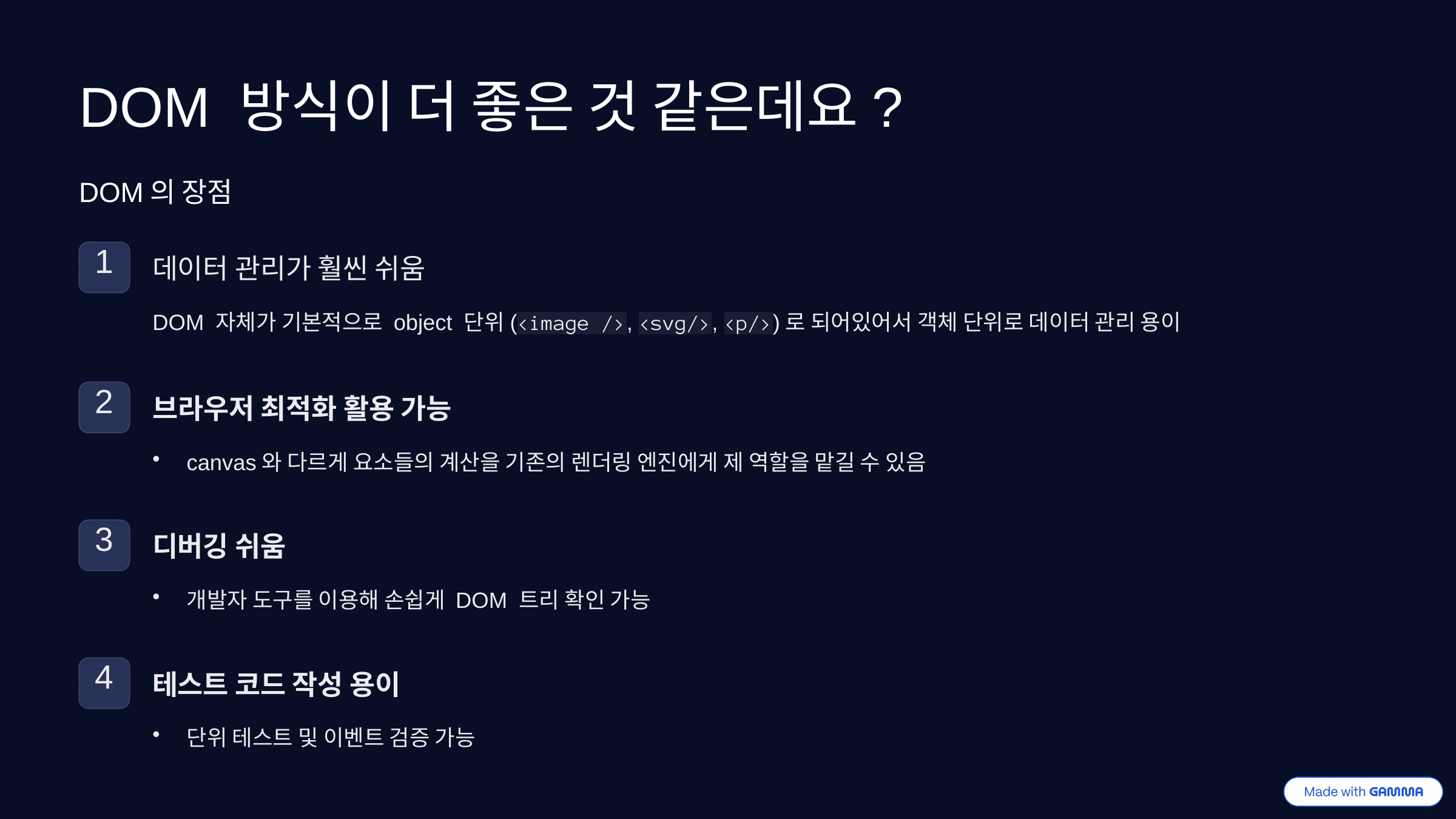

DOM 방식이 더 좋은 것 같은데요?
DOM의 장점

1
데이터 관리가 훨씬 쉬움
DOM 자체가 기본적으로 object 단위(<image />, <svg/>, <p/>)로 되어있어서 객체 단위로 데이터 관리 용이

2
브라우저 최적화 활용 가능
canvas와 다르게 요소들의 계산을 기존의 렌더링 엔진에게 제 역할을 맡길 수 있음

3
디버깅 쉬움
개발자 도구를 이용해 손쉽게 DOM 트리 확인 가능

4
테스트 코드 작성 용이
단위 테스트 및 이벤트 검증 가능